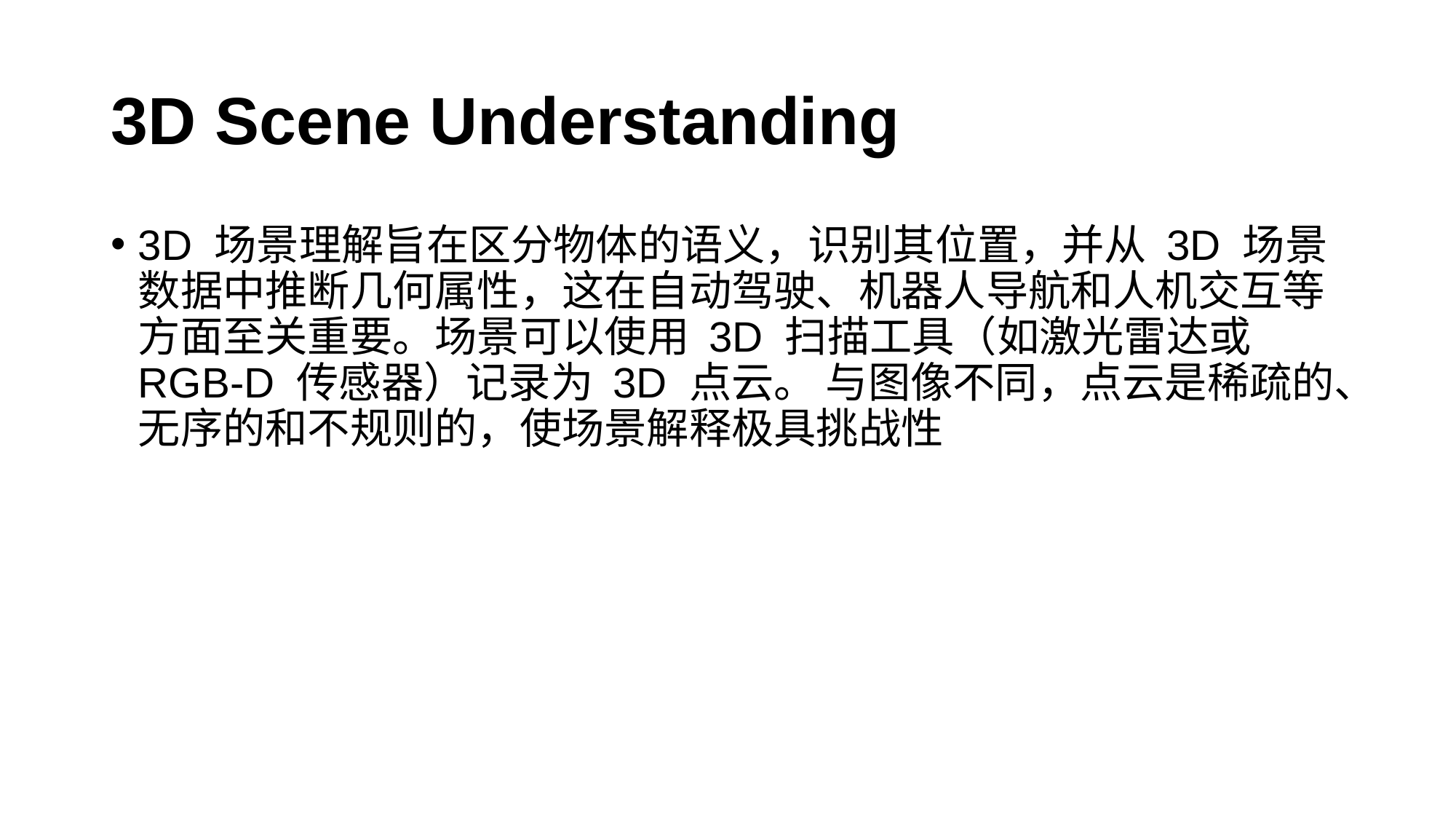

# 3D Scene Understanding
3D 场景理解旨在区分物体的语义，识别其位置，并从 3D 场景数据中推断几何属性，这在自动驾驶、机器人导航和人机交互等方面至关重要。场景可以使用 3D 扫描工具（如激光雷达或 RGB-D 传感器）记录为 3D 点云。 与图像不同，点云是稀疏的、无序的和不规则的，使场景解释极具挑战性